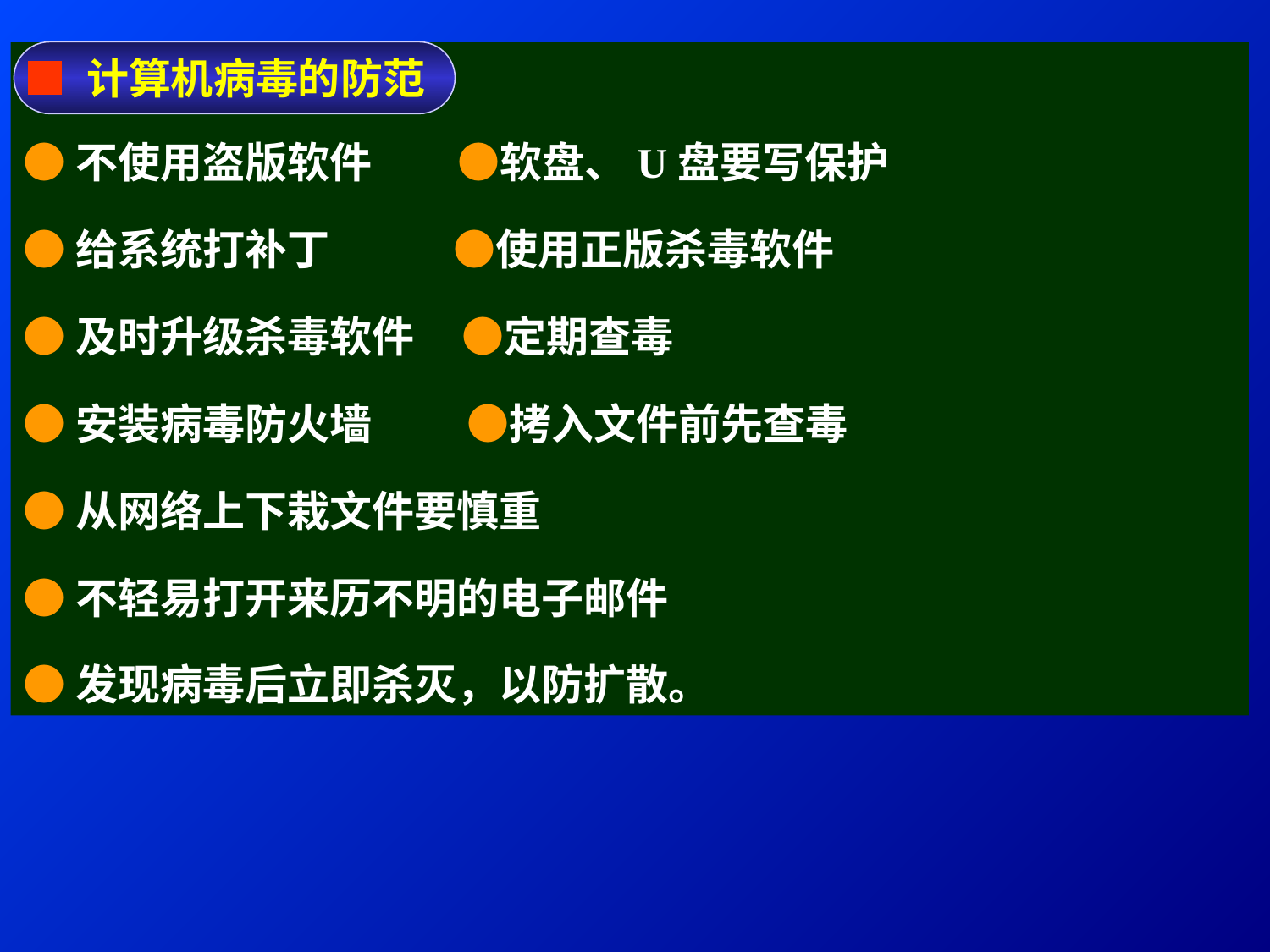

■ 计算机病毒的防范

●不使用盗版软件         ●软盘、U盘要写保护
●给系统打补丁             ●使用正版杀毒软件
●及时升级杀毒软件     ●定期查毒
●安装病毒防火墙          ●拷入文件前先查毒
●从网络上下栽文件要慎重
●不轻易打开来历不明的电子邮件
●发现病毒后立即杀灭，以防扩散。